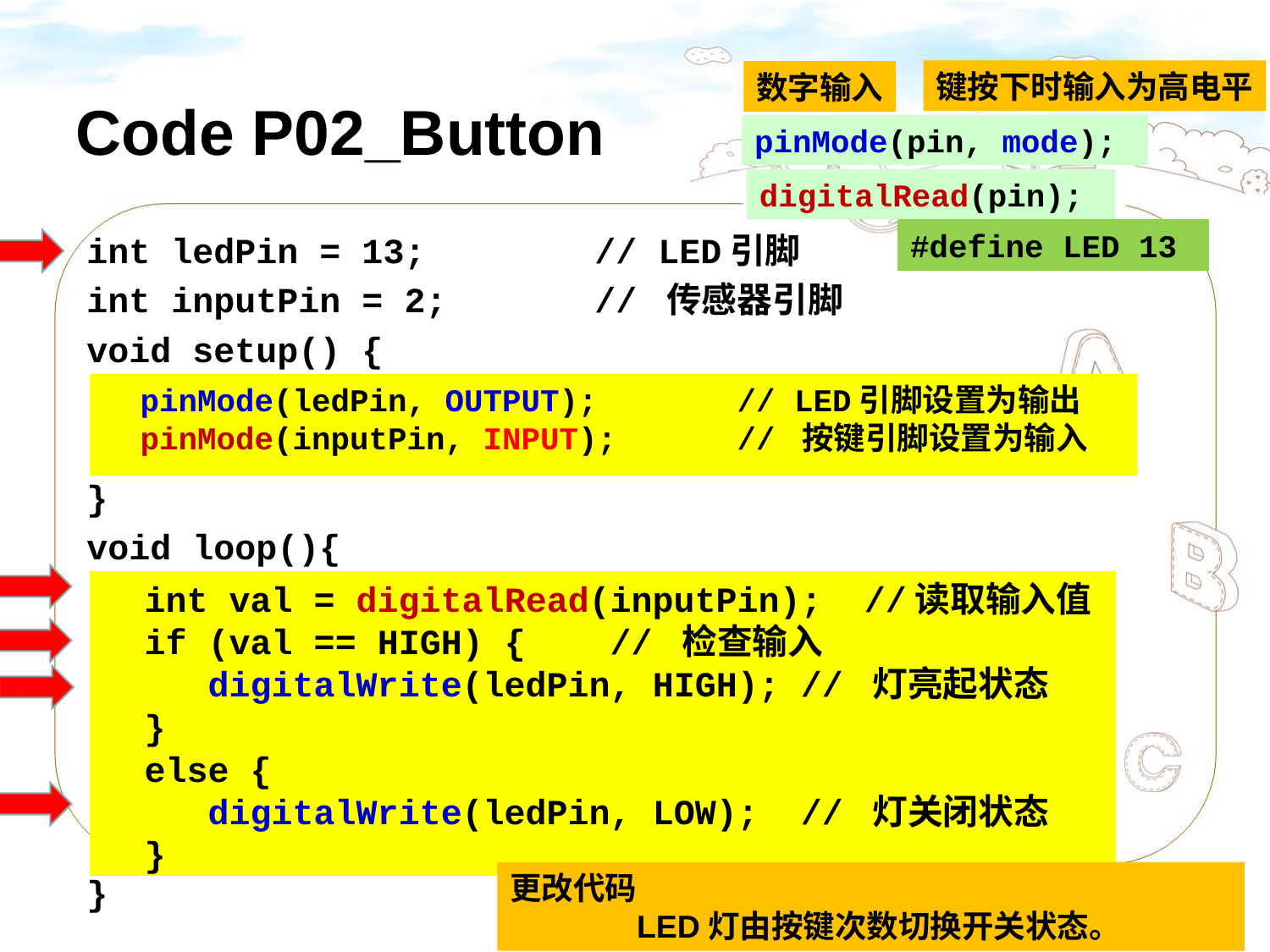

键按下时输入为高电平
数字输入
# Code P02_Button
pinMode(pin, mode);
digitalRead(pin);
#define LED 13
int ledPin = 13; 		// LED引脚
int inputPin = 2;   	// 传感器引脚
void setup() {

}
void loop(){

}

  pinMode(ledPin, OUTPUT);  	// LED引脚设置为输出
  pinMode(inputPin, INPUT); 	// 按键引脚设置为输入

  int val = digitalRead(inputPin);  //读取输入值
  if (val == HIGH) {	// 检查输入
     digitalWrite(ledPin, HIGH); // 灯亮起状态
  }
  else {
     digitalWrite(ledPin, LOW);  // 灯关闭状态
  }

更改代码
	LED灯由按键次数切换开关状态。